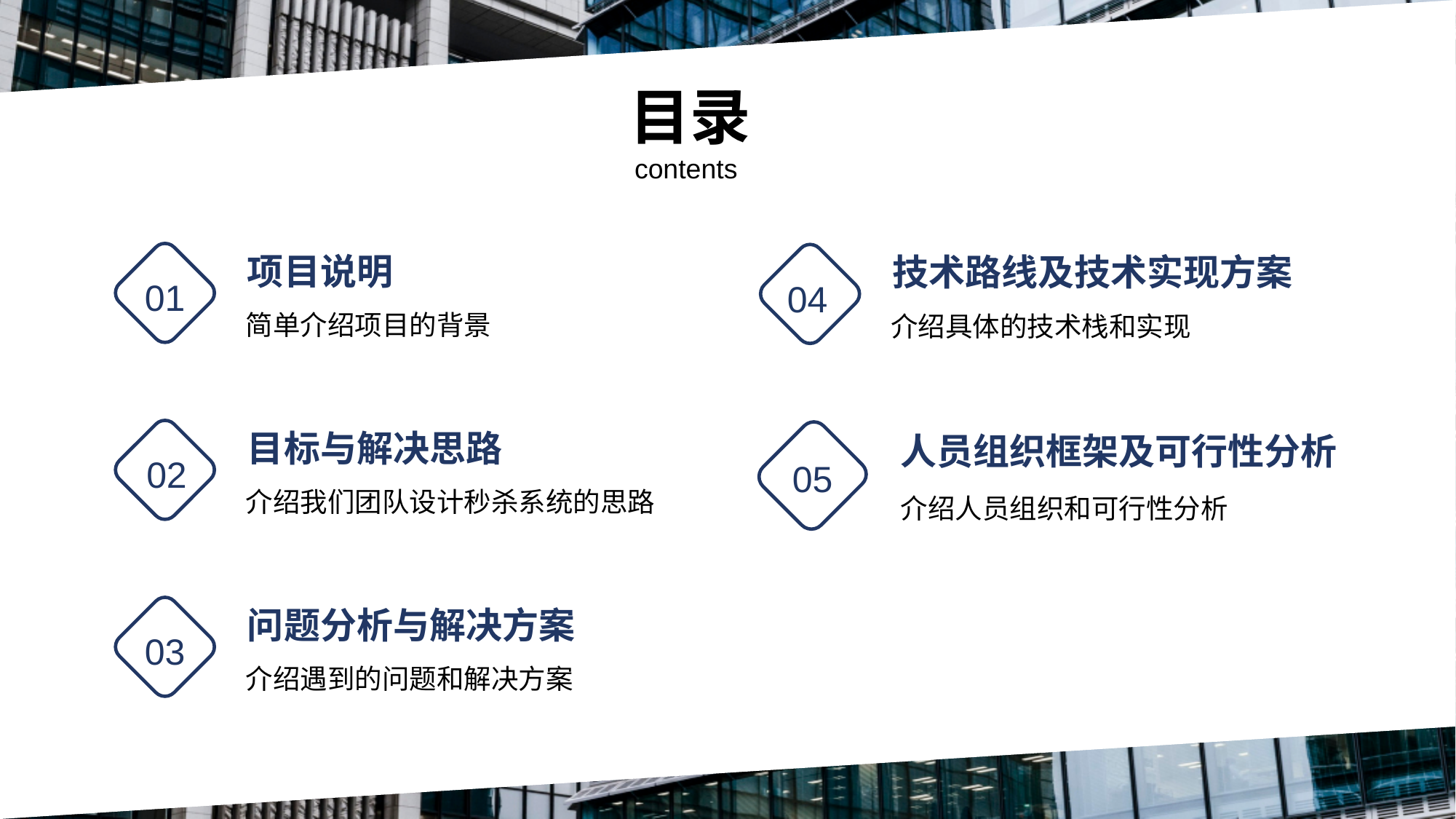

目录
contents
项目说明

01
简单介绍项目的背景
技术路线及技术实现方案

04
介绍具体的技术栈和实现
目标与解决思路

02
介绍我们团队设计秒杀系统的思路
人员组织框架及可行性分析

05
介绍人员组织和可行性分析
问题分析与解决方案

03
介绍遇到的问题和解决方案